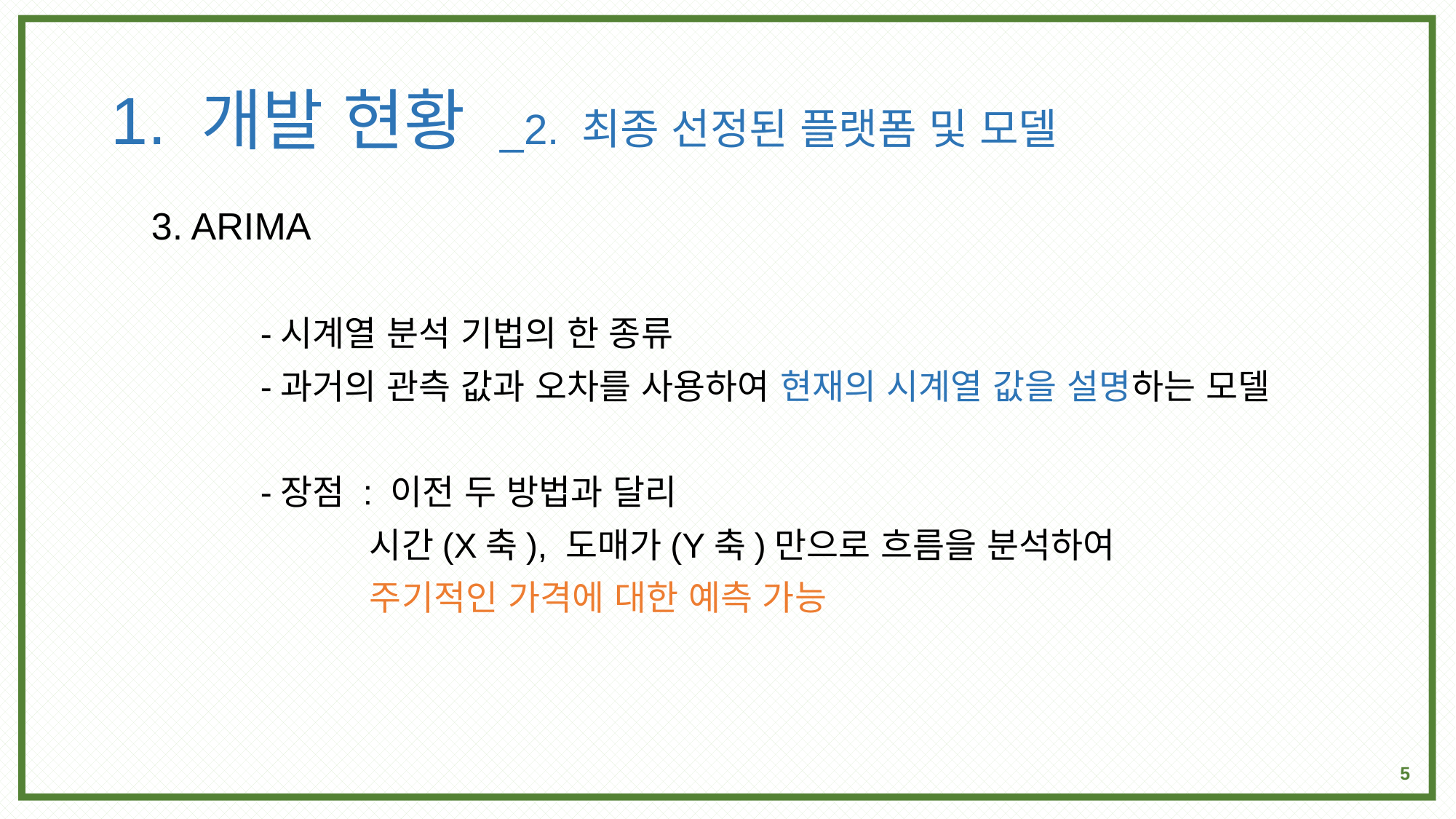

# 1. 개발 현황 _2. 최종 선정된 플랫폼 및 모델
3. ARIMA

	-시계열 분석 기법의 한 종류
	-과거의 관측 값과 오차를 사용하여 현재의 시계열 값을 설명하는 모델

	-장점 : 이전 두 방법과 달리
		시간(X축), 도매가(Y축)만으로 흐름을 분석하여
		주기적인 가격에 대한 예측 가능
5